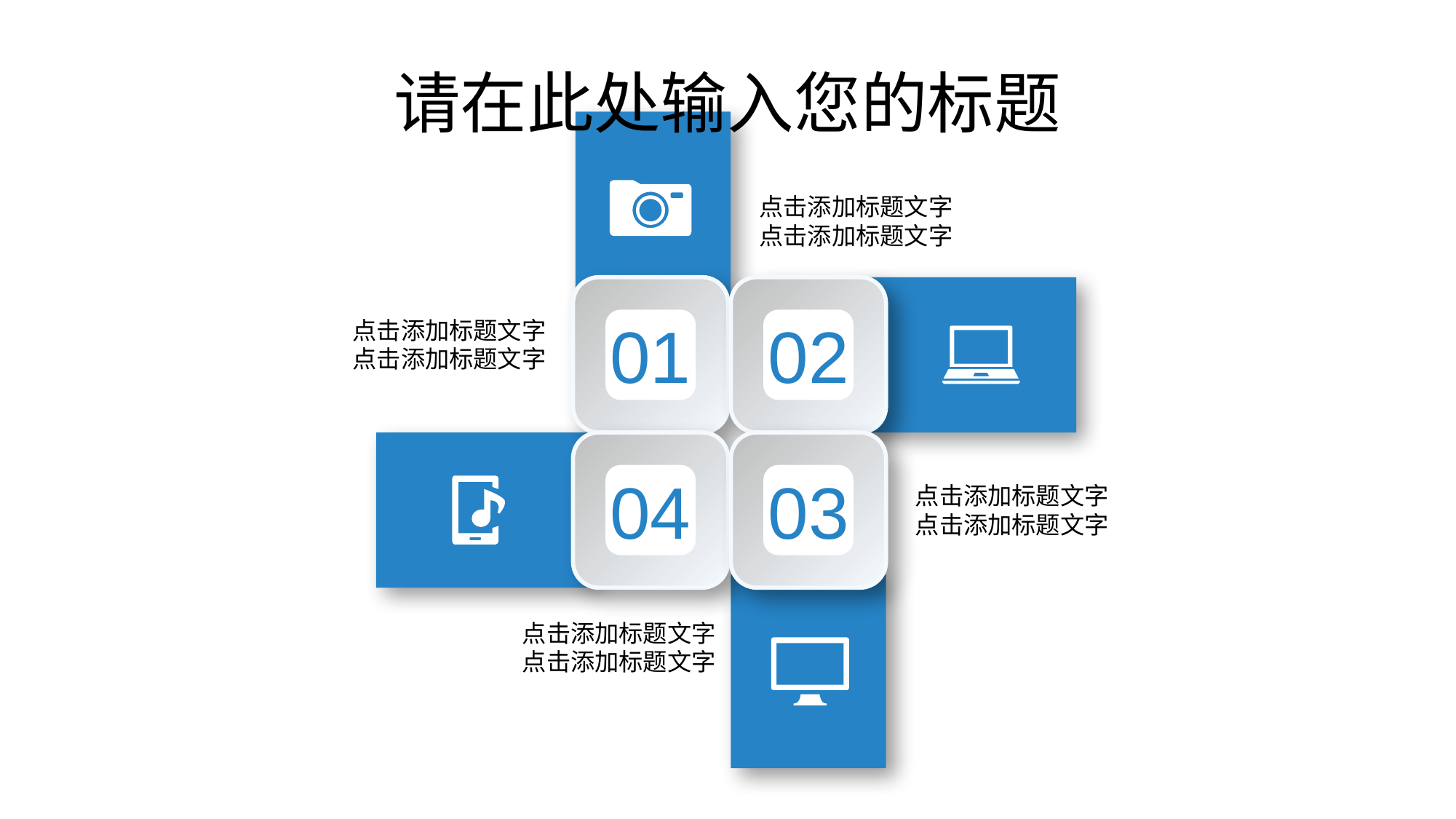

# 请在此处输入您的标题

点击添加标题文字
点击添加标题文字

01

02

点击添加标题文字
点击添加标题文字

04

03

点击添加标题文字
点击添加标题文字

点击添加标题文字
点击添加标题文字